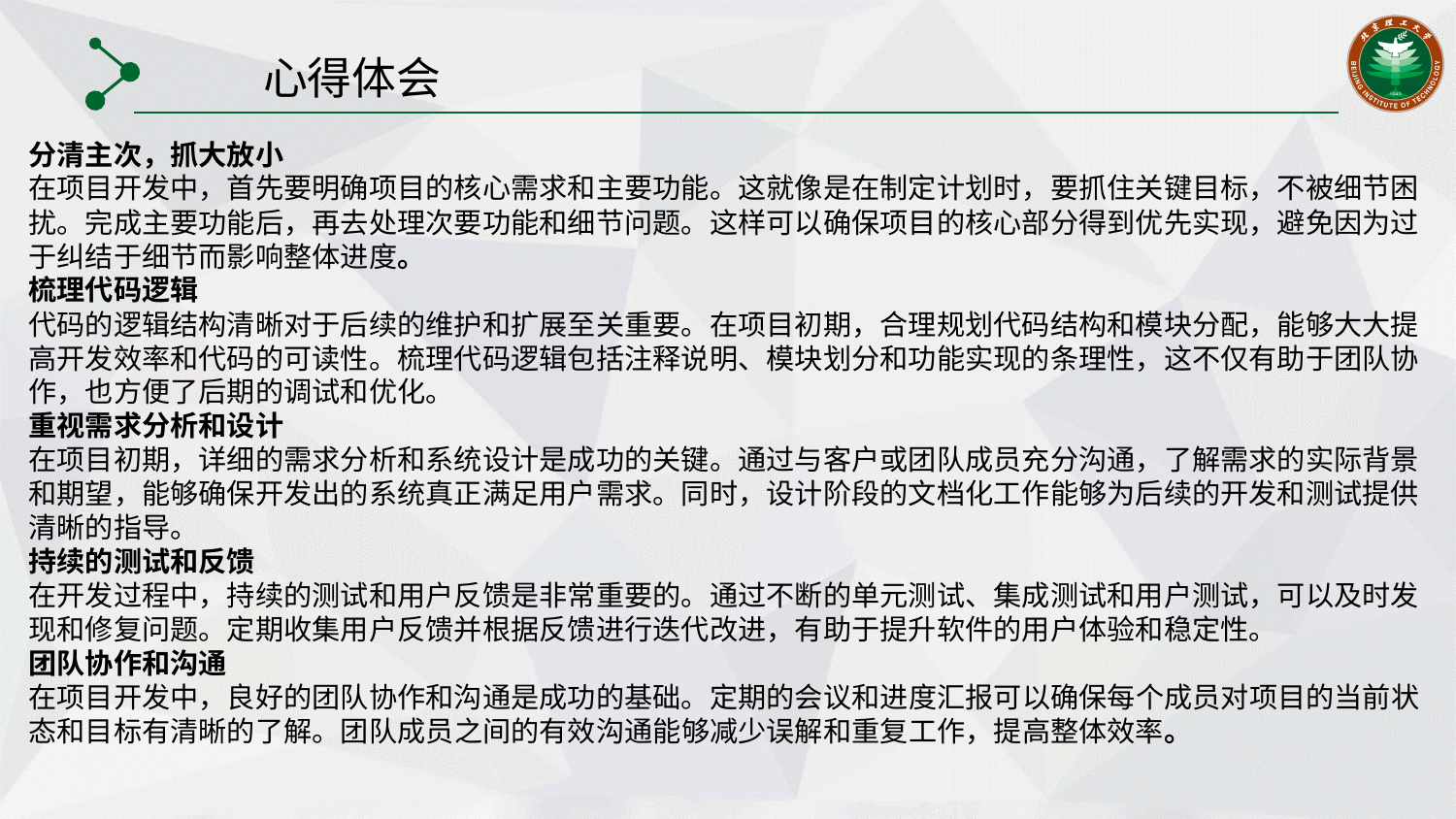

心得体会
分清主次，抓大放小
在项目开发中，首先要明确项目的核心需求和主要功能。这就像是在制定计划时，要抓住关键目标，不被细节困扰。完成主要功能后，再去处理次要功能和细节问题。这样可以确保项目的核心部分得到优先实现，避免因为过于纠结于细节而影响整体进度。
梳理代码逻辑
代码的逻辑结构清晰对于后续的维护和扩展至关重要。在项目初期，合理规划代码结构和模块分配，能够大大提高开发效率和代码的可读性。梳理代码逻辑包括注释说明、模块划分和功能实现的条理性，这不仅有助于团队协作，也方便了后期的调试和优化。
重视需求分析和设计
在项目初期，详细的需求分析和系统设计是成功的关键。通过与客户或团队成员充分沟通，了解需求的实际背景和期望，能够确保开发出的系统真正满足用户需求。同时，设计阶段的文档化工作能够为后续的开发和测试提供清晰的指导。
持续的测试和反馈
在开发过程中，持续的测试和用户反馈是非常重要的。通过不断的单元测试、集成测试和用户测试，可以及时发现和修复问题。定期收集用户反馈并根据反馈进行迭代改进，有助于提升软件的用户体验和稳定性。
团队协作和沟通
在项目开发中，良好的团队协作和沟通是成功的基础。定期的会议和进度汇报可以确保每个成员对项目的当前状态和目标有清晰的了解。团队成员之间的有效沟通能够减少误解和重复工作，提高整体效率。